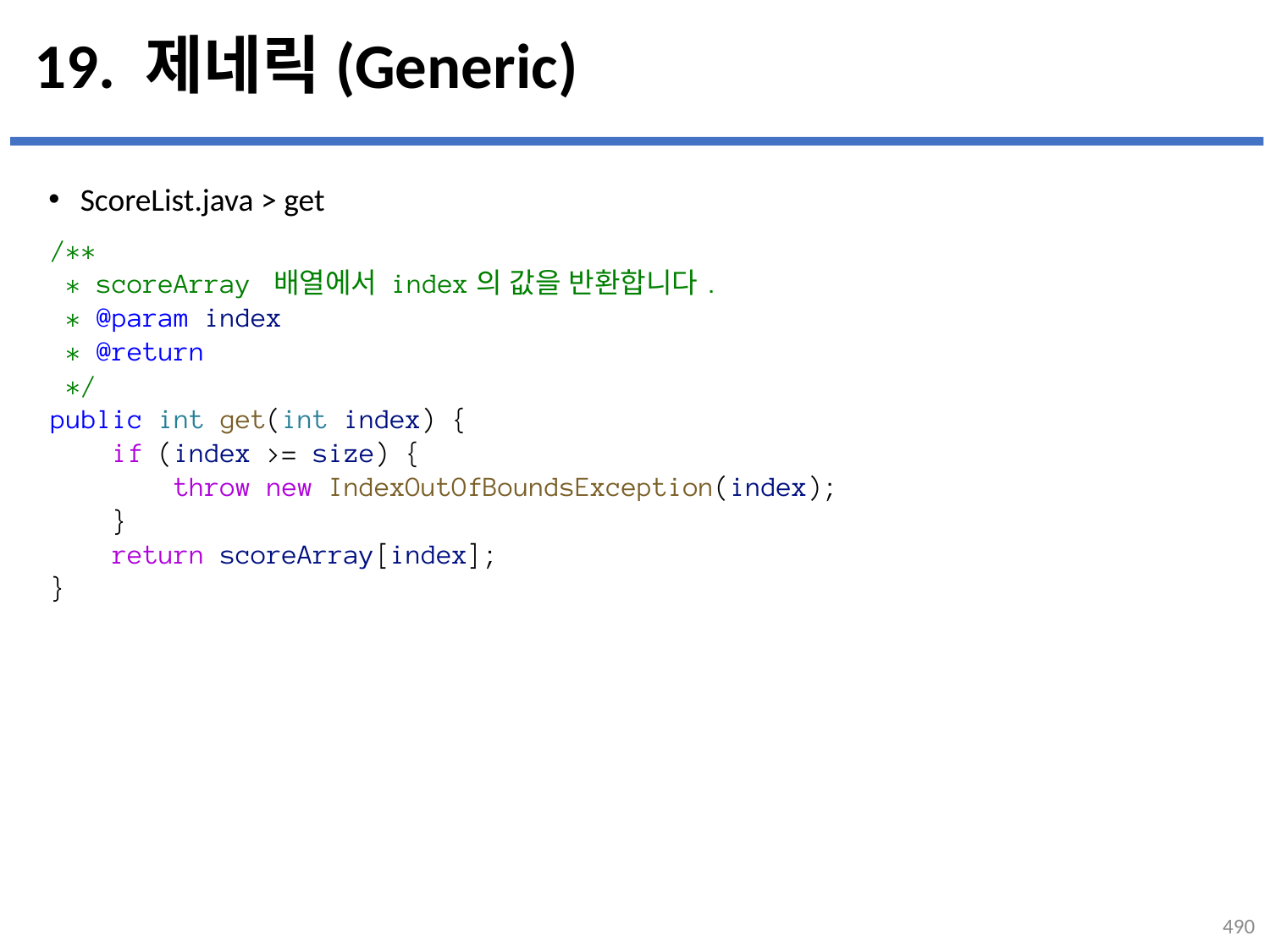

# 19. 제네릭(Generic)
ScoreList.java > get
/**
 * scoreArray 배열에서 index의 값을 반환합니다.
 * @param index
 * @return
 */
public int get(int index) {
    if (index >= size) {
        throw new IndexOutOfBoundsException(index);
    }
    return scoreArray[index];
}
...

설명
490